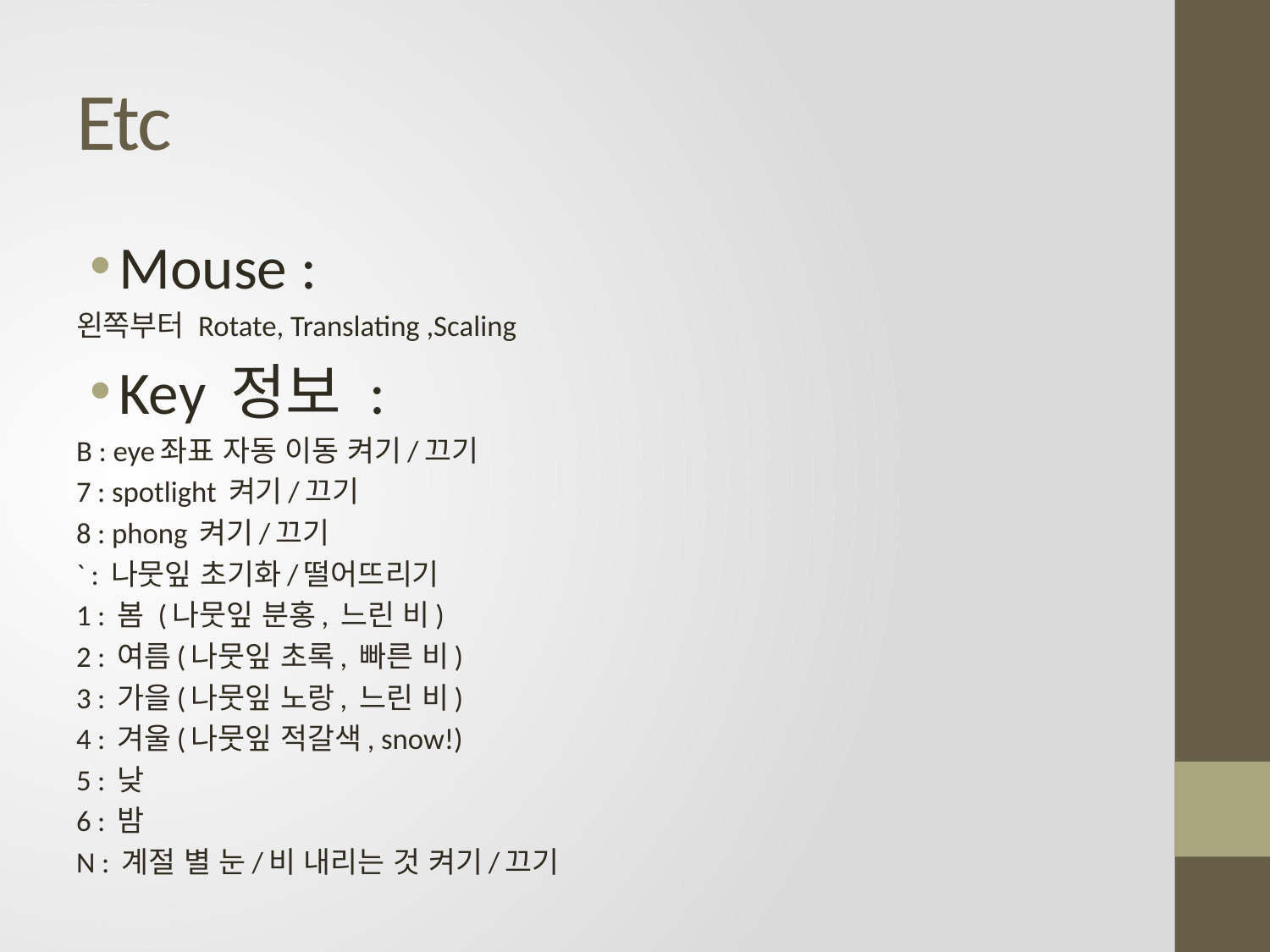

# Etc
Mouse :
왼쪽부터 Rotate, Translating ,Scaling
Key 정보 :
B : eye좌표 자동 이동 켜기/끄기
7 : spotlight 켜기/끄기
8 : phong 켜기/끄기
` : 나뭇잎 초기화/떨어뜨리기
1 : 봄 (나뭇잎 분홍, 느린 비)
2 : 여름(나뭇잎 초록, 빠른 비)
3 : 가을(나뭇잎 노랑, 느린 비)
4 : 겨울(나뭇잎 적갈색, snow!)
5 : 낮
6 : 밤
N : 계절 별 눈/비 내리는 것 켜기/끄기